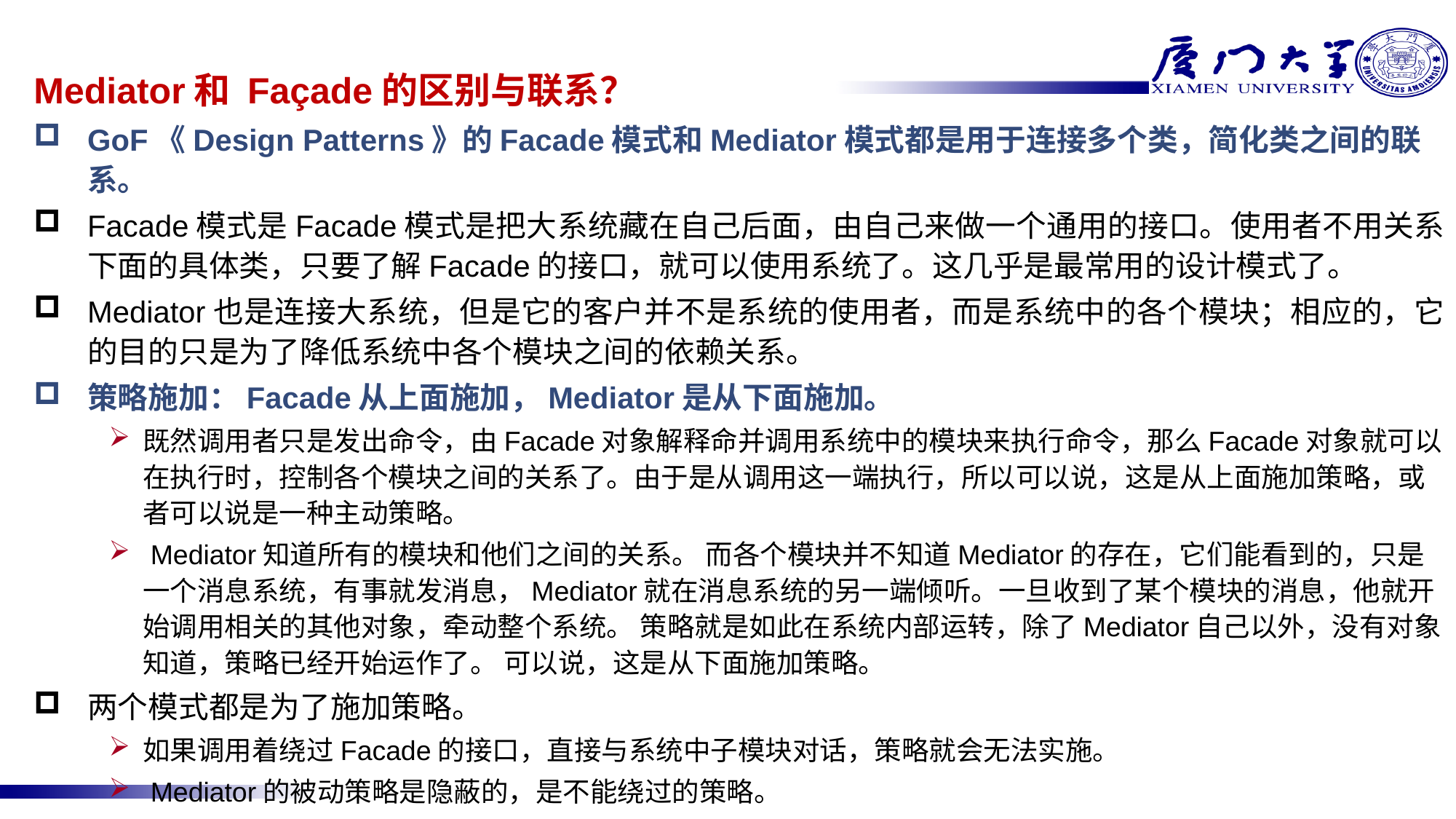

Mediator和 Façade的区别与联系？
GoF《Design Patterns》的Facade模式和Mediator模式都是用于连接多个类，简化类之间的联系。
Facade模式是Facade模式是把大系统藏在自己后面，由自己来做一个通用的接口。使用者不用关系下面的具体类，只要了解Facade的接口，就可以使用系统了。这几乎是最常用的设计模式了。
Mediator也是连接大系统，但是它的客户并不是系统的使用者，而是系统中的各个模块；相应的，它的目的只是为了降低系统中各个模块之间的依赖关系。
策略施加：Facade从上面施加，Mediator是从下面施加。
既然调用者只是发出命令，由Facade对象解释命并调用系统中的模块来执行命令，那么Facade对象就可以在执行时，控制各个模块之间的关系了。由于是从调用这一端执行，所以可以说，这是从上面施加策略，或者可以说是一种主动策略。
 Mediator知道所有的模块和他们之间的关系。 而各个模块并不知道Mediator的存在，它们能看到的，只是一个消息系统，有事就发消息，Mediator就在消息系统的另一端倾听。一旦收到了某个模块的消息，他就开始调用相关的其他对象，牵动整个系统。 策略就是如此在系统内部运转，除了Mediator自己以外，没有对象知道，策略已经开始运作了。 可以说，这是从下面施加策略。
两个模式都是为了施加策略。
如果调用着绕过Facade的接口，直接与系统中子模块对话，策略就会无法实施。
 Mediator的被动策略是隐蔽的，是不能绕过的策略。